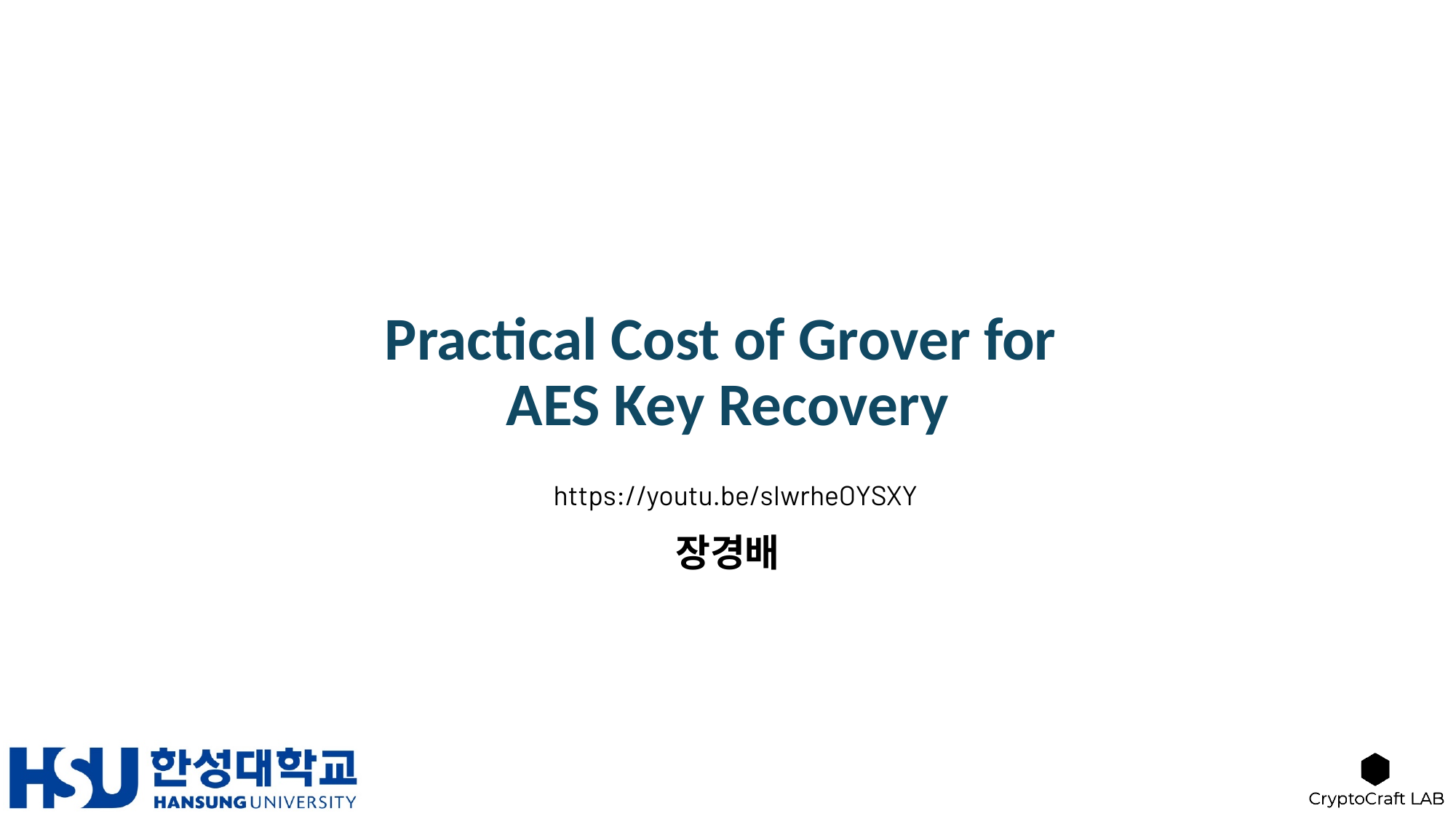

# Practical Cost of Grover for AES Key Recovery
https://youtu.be/sIwrheOYSXY
장경배